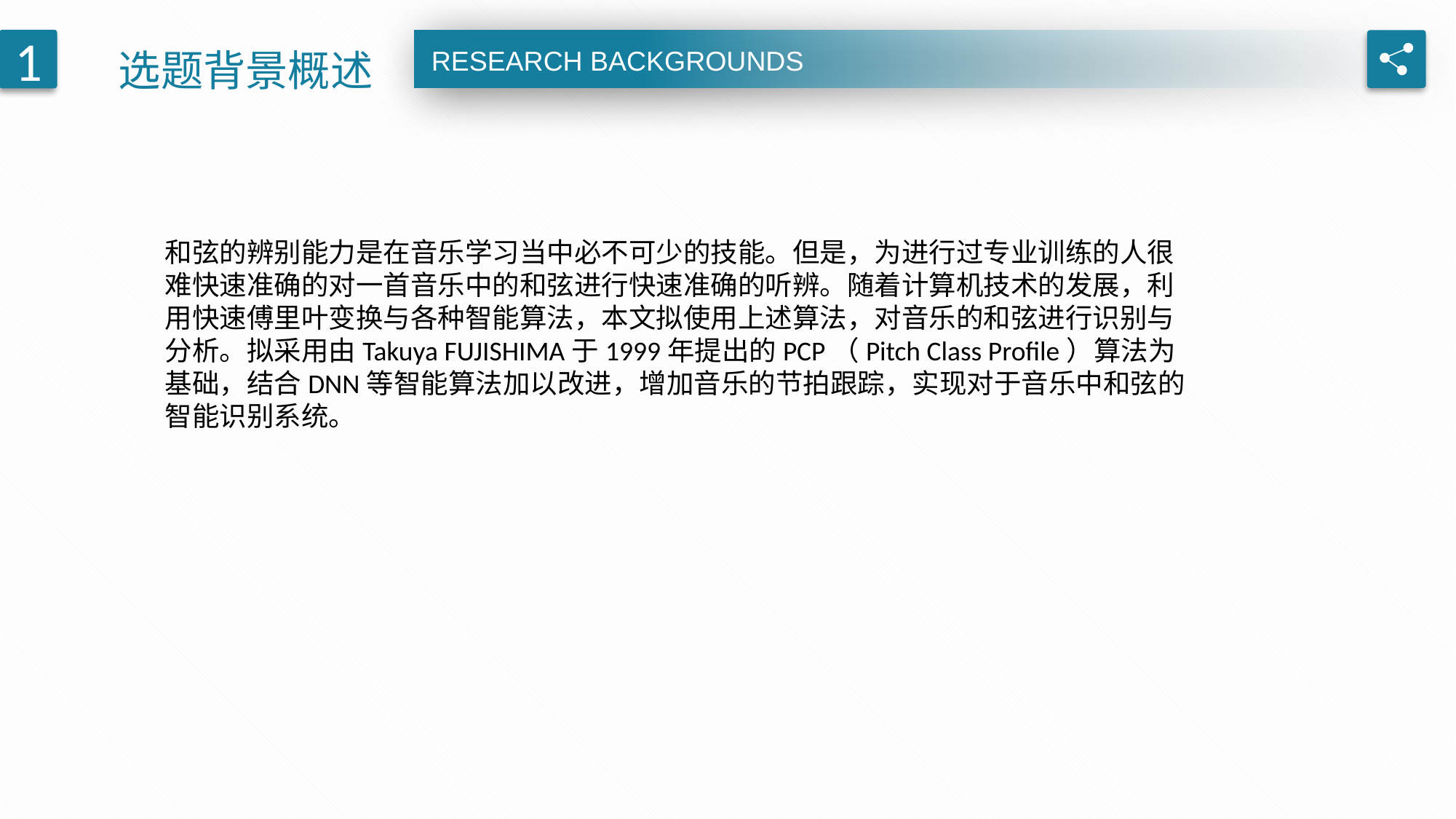

选题背景概述
1

RESEARCH BACKGROUNDS

和弦的辨别能力是在音乐学习当中必不可少的技能。但是，为进行过专业训练的人很难快速准确的对一首音乐中的和弦进行快速准确的听辨。随着计算机技术的发展，利用快速傅里叶变换与各种智能算法，本文拟使用上述算法，对音乐的和弦进行识别与分析。拟采用由Takuya FUJISHIMA于1999年提出的PCP（Pitch Class Profile）算法为基础，结合DNN等智能算法加以改进，增加音乐的节拍跟踪，实现对于音乐中和弦的智能识别系统。